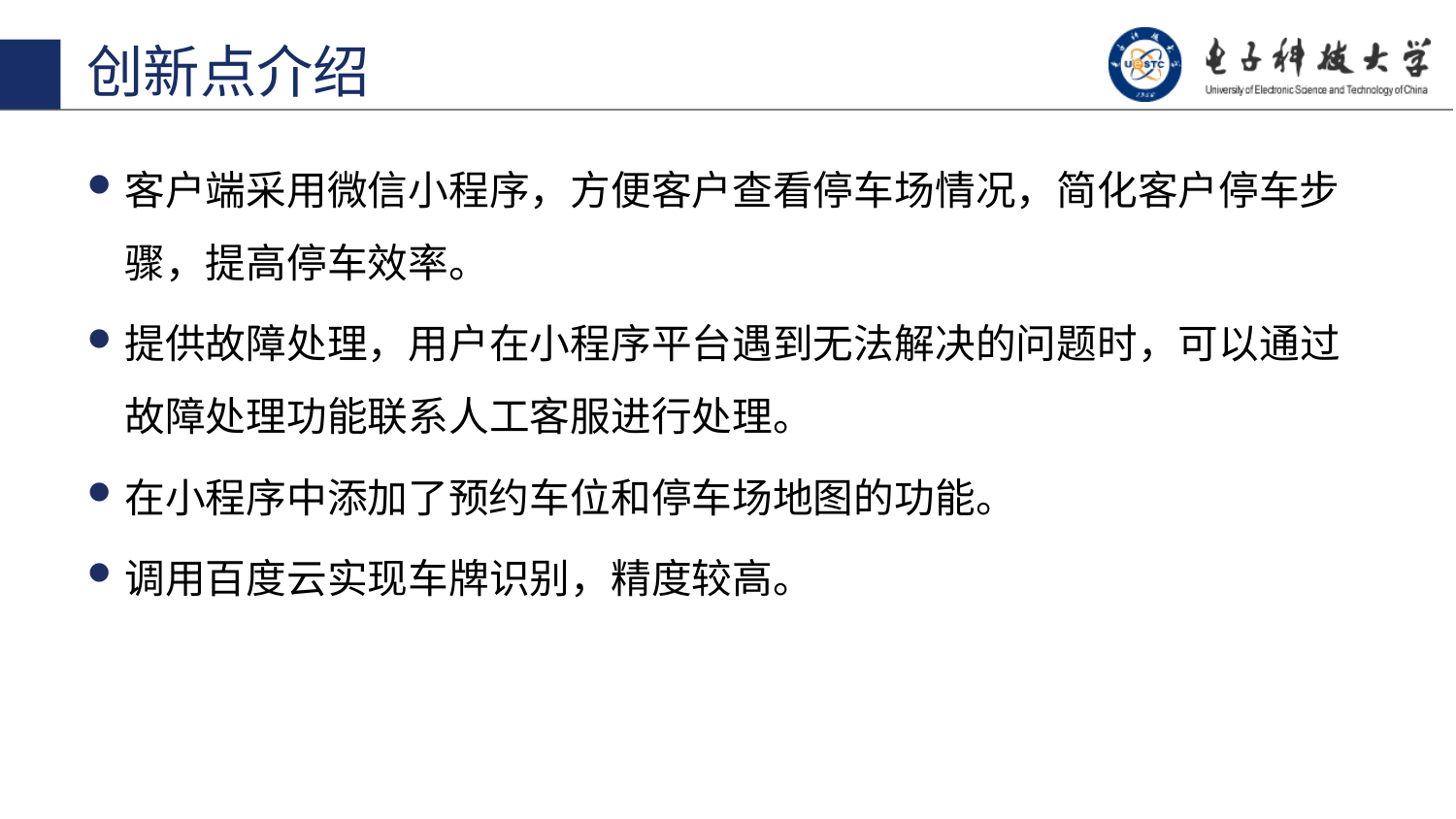

创新点介绍
客户端采用微信小程序，方便客户查看停车场情况，简化客户停车步骤，提高停车效率。
提供故障处理，用户在小程序平台遇到无法解决的问题时，可以通过故障处理功能联系人工客服进行处理。
在小程序中添加了预约车位和停车场地图的功能。
调用百度云实现车牌识别，精度较高。

25